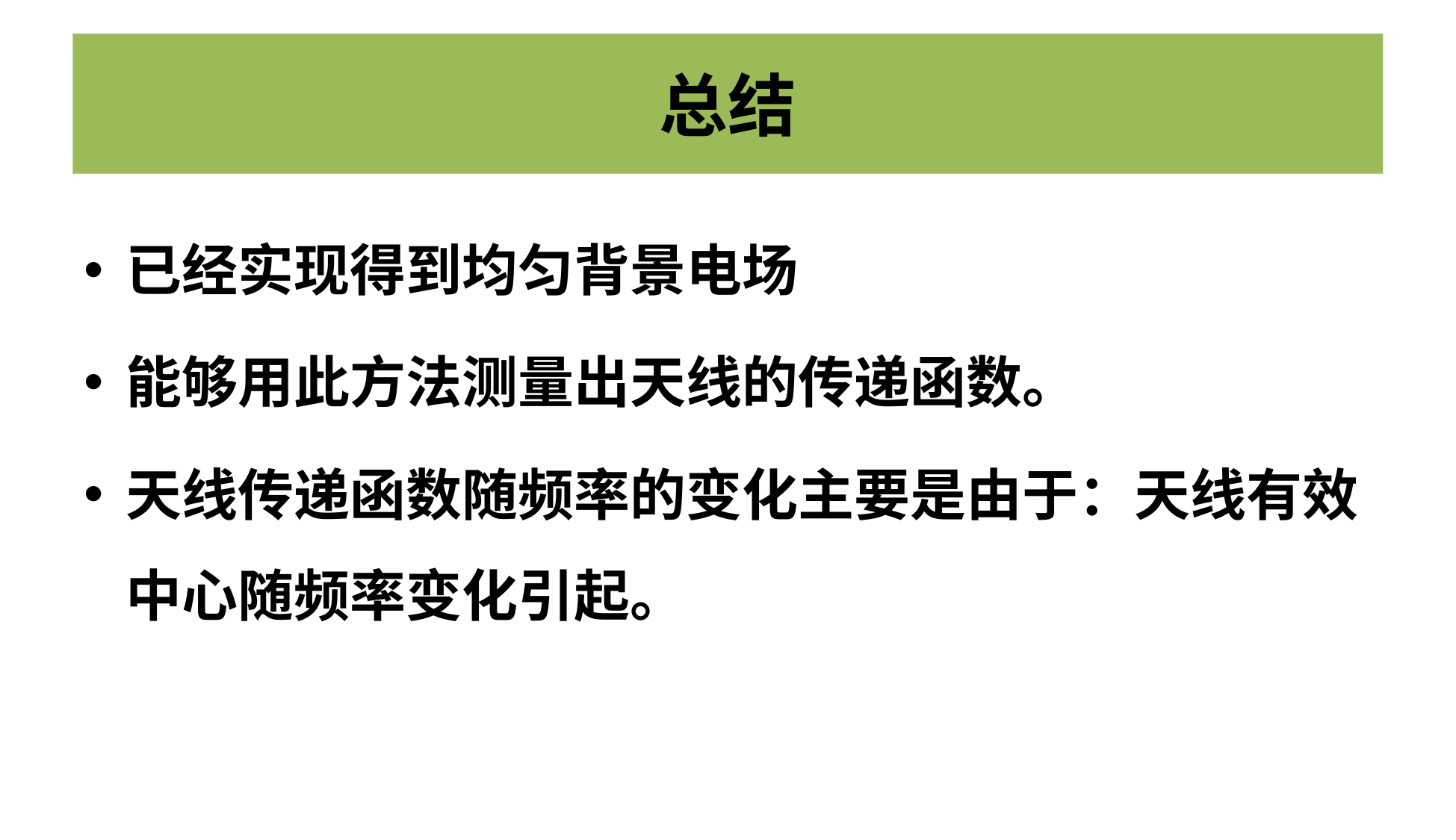

# 总结
已经实现得到均匀背景电场
能够用此方法测量出天线的传递函数。
天线传递函数随频率的变化主要是由于：天线有效中心随频率变化引起。